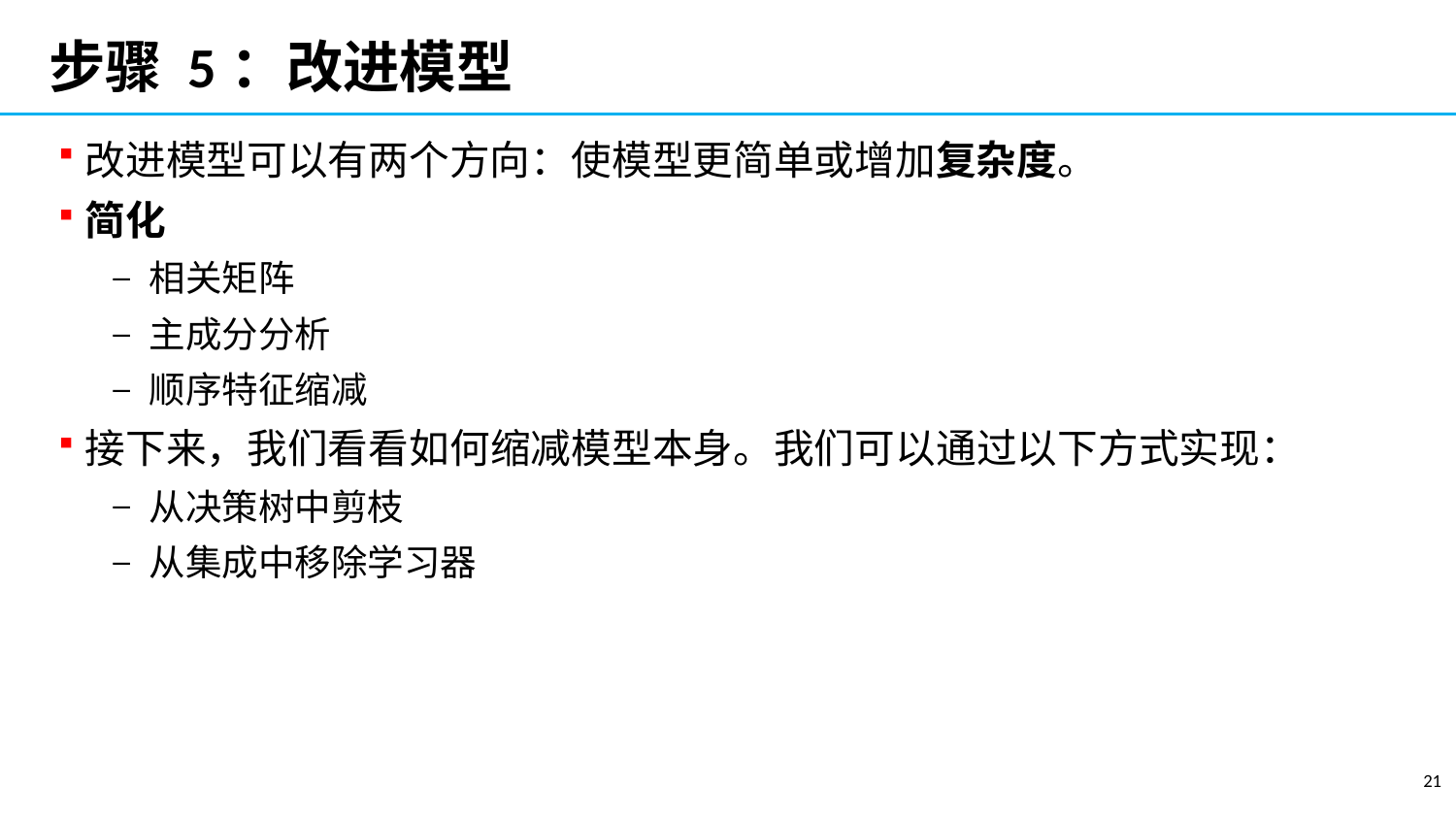

# 步骤 5：改进模型

改进模型可以有两个方向：使模型更简单或增加复杂度。
简化
相关矩阵
主成分分析
顺序特征缩减
接下来，我们看看如何缩减模型本身。我们可以通过以下方式实现：
从决策树中剪枝
从集成中移除学习器
21